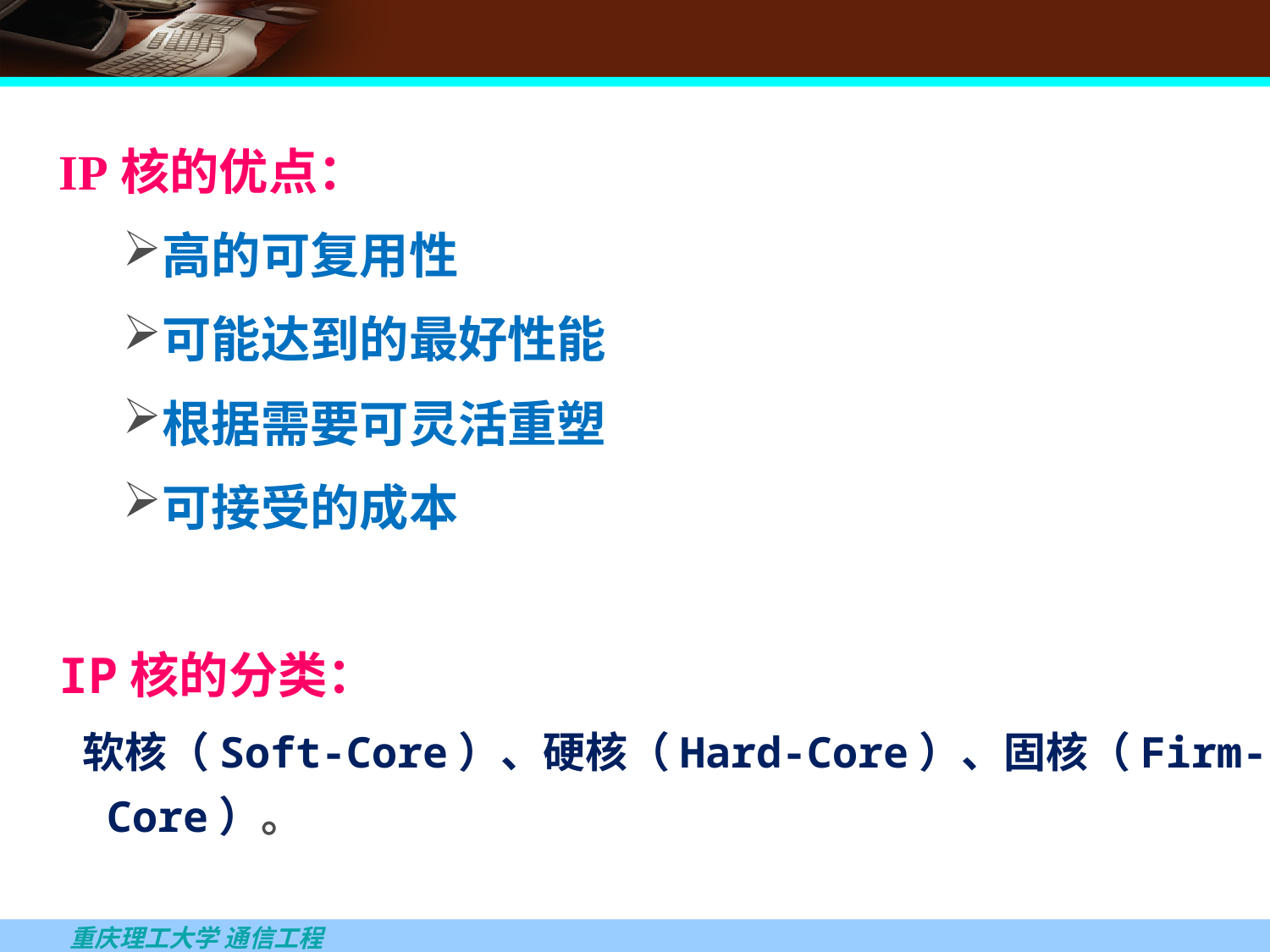

IP核的优点：
高的可复用性
可能达到的最好性能
根据需要可灵活重塑
可接受的成本
IP核的分类：
 软核（Soft-Core）、硬核（Hard-Core）、固核（Firm-Core）。